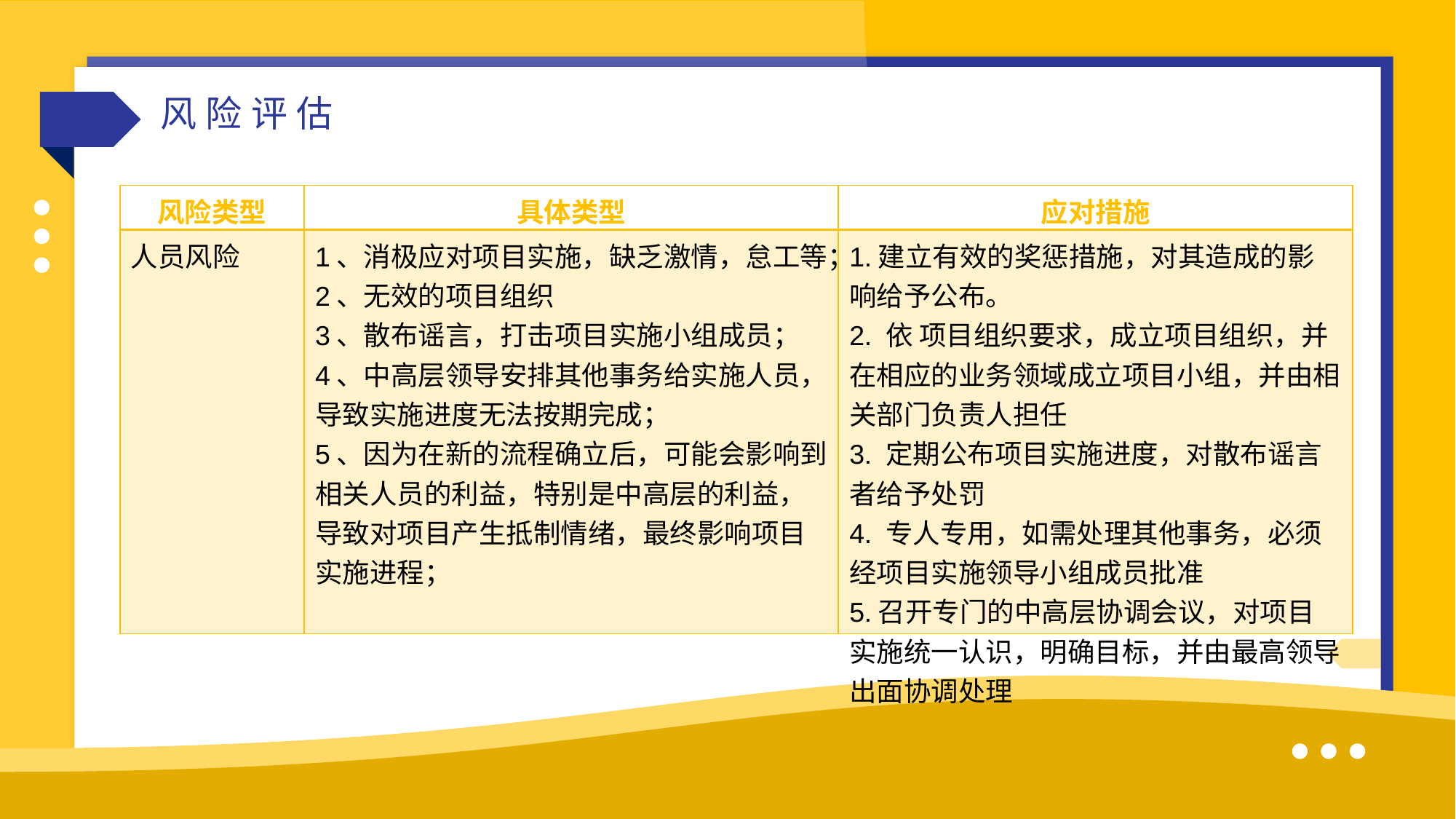

风险评估
| 风险类型 | 具体类型 | 应对措施 |
| --- | --- | --- |
| 人员风险 | 1、消极应对项目实施，缺乏激情，怠工等； 2、无效的项目组织 3、散布谣言，打击项目实施小组成员； 4、中高层领导安排其他事务给实施人员，导致实施进度无法按期完成； 5、因为在新的流程确立后，可能会影响到相关人员的利益，特别是中高层的利益，导致对项目产生抵制情绪，最终影响项目实施进程； | 1.建立有效的奖惩措施，对其造成的影响给予公布。 2. 依 项目组织要求，成立项目组织，并在相应的业务领域成立项目小组，并由相关部门负责人担任 3. 定期公布项目实施进度，对散布谣言者给予处罚 4. 专人专用，如需处理其他事务，必须经项目实施领导小组成员批准 5.召开专门的中高层协调会议，对项目实施统一认识，明确目标，并由最高领导出面协调处理 |